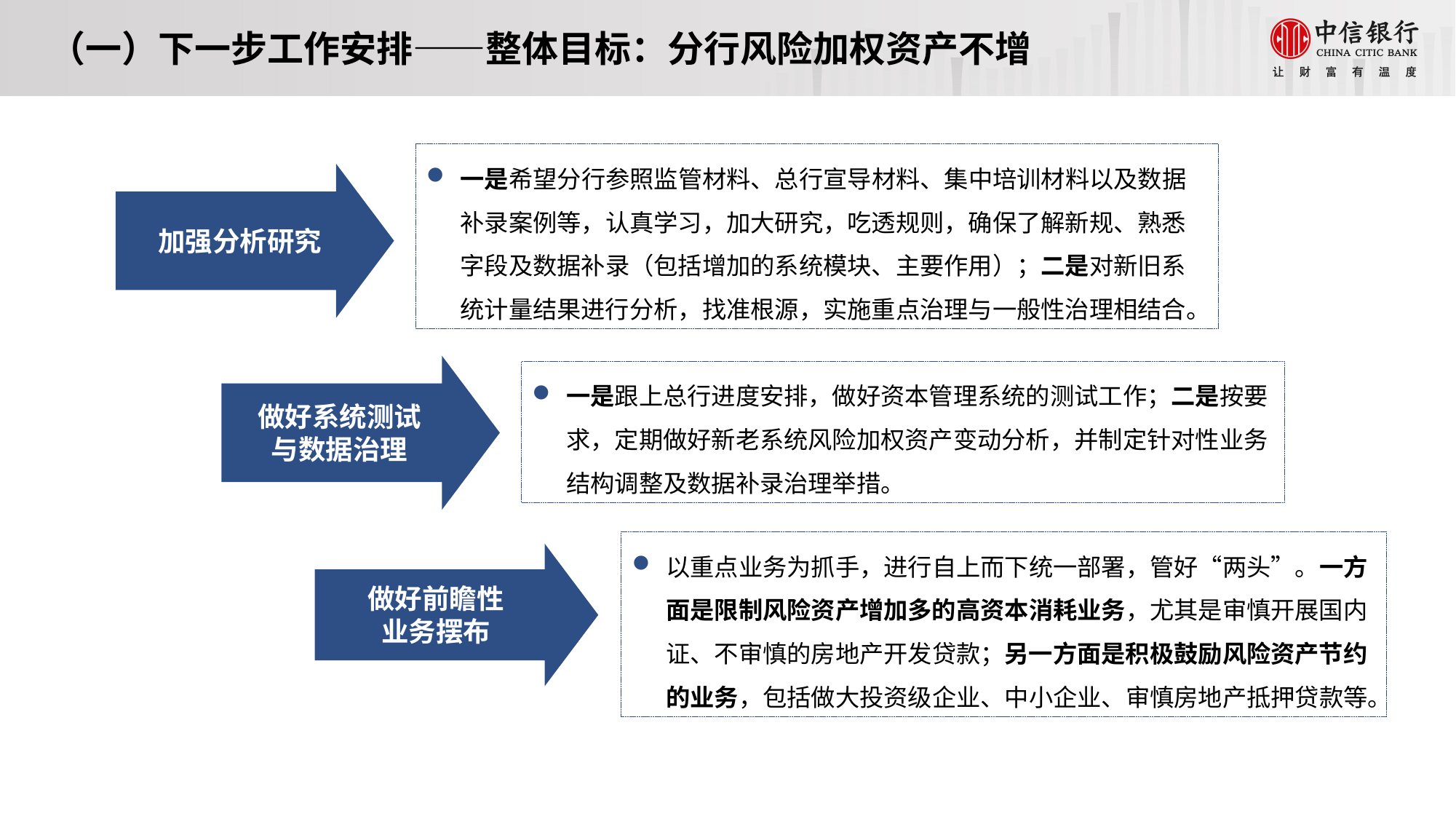

（一）下一步工作安排——整体目标：分行风险加权资产不增
一是希望分行参照监管材料、总行宣导材料、集中培训材料以及数据补录案例等，认真学习，加大研究，吃透规则，确保了解新规、熟悉字段及数据补录（包括增加的系统模块、主要作用）；二是对新旧系统计量结果进行分析，找准根源，实施重点治理与一般性治理相结合。

加强分析研究

做好系统测试与数据治理
一是跟上总行进度安排，做好资本管理系统的测试工作；二是按要求，定期做好新老系统风险加权资产变动分析，并制定针对性业务结构调整及数据补录治理举措。
以重点业务为抓手，进行自上而下统一部署，管好“两头”。一方面是限制风险资产增加多的高资本消耗业务，尤其是审慎开展国内证、不审慎的房地产开发贷款；另一方面是积极鼓励风险资产节约的业务，包括做大投资级企业、中小企业、审慎房地产抵押贷款等。

做好前瞻性
业务摆布
30